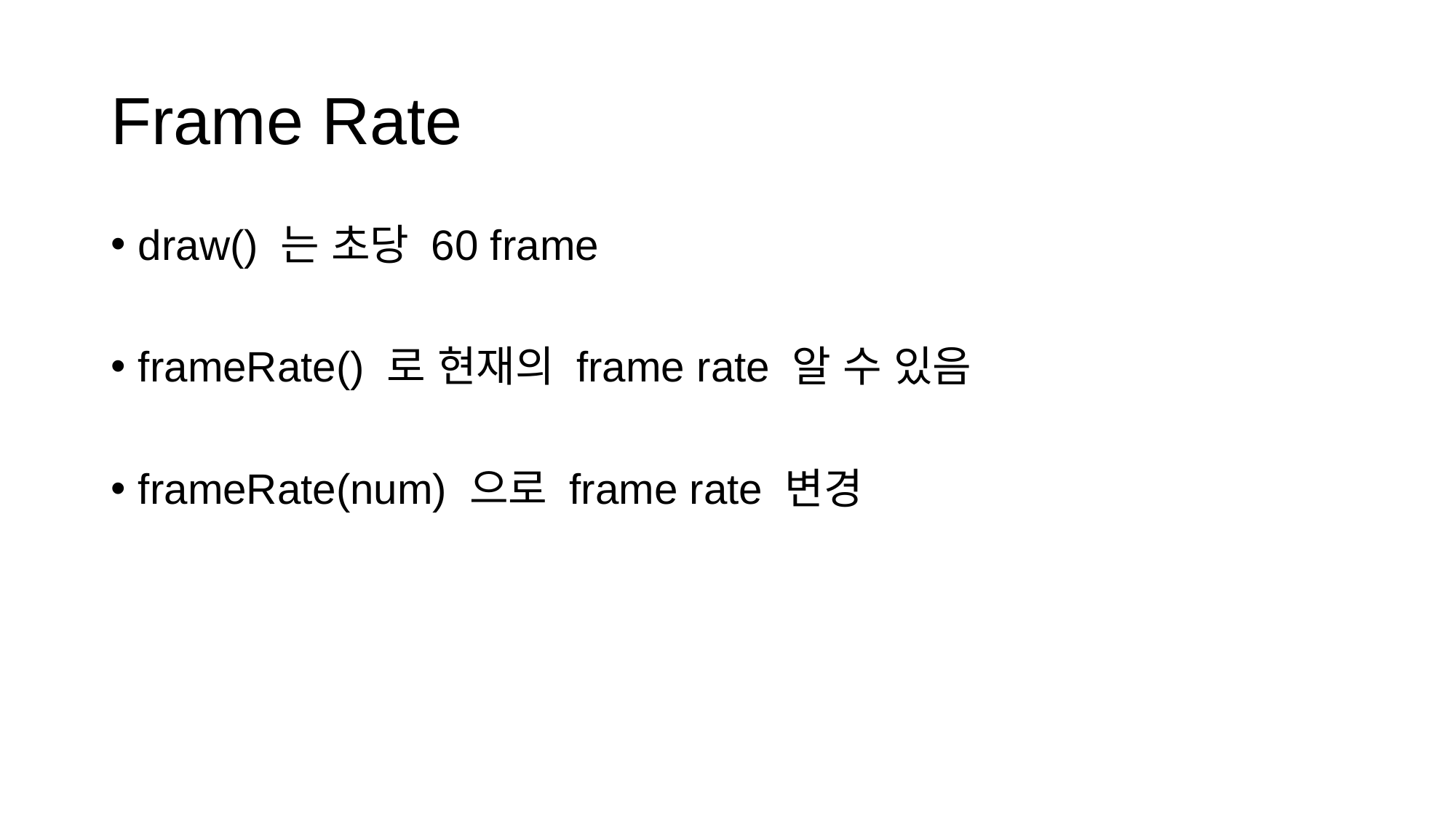

# Frame Rate
draw() 는 초당 60 frame

frameRate() 로 현재의 frame rate 알 수 있음

frameRate(num) 으로 frame rate 변경